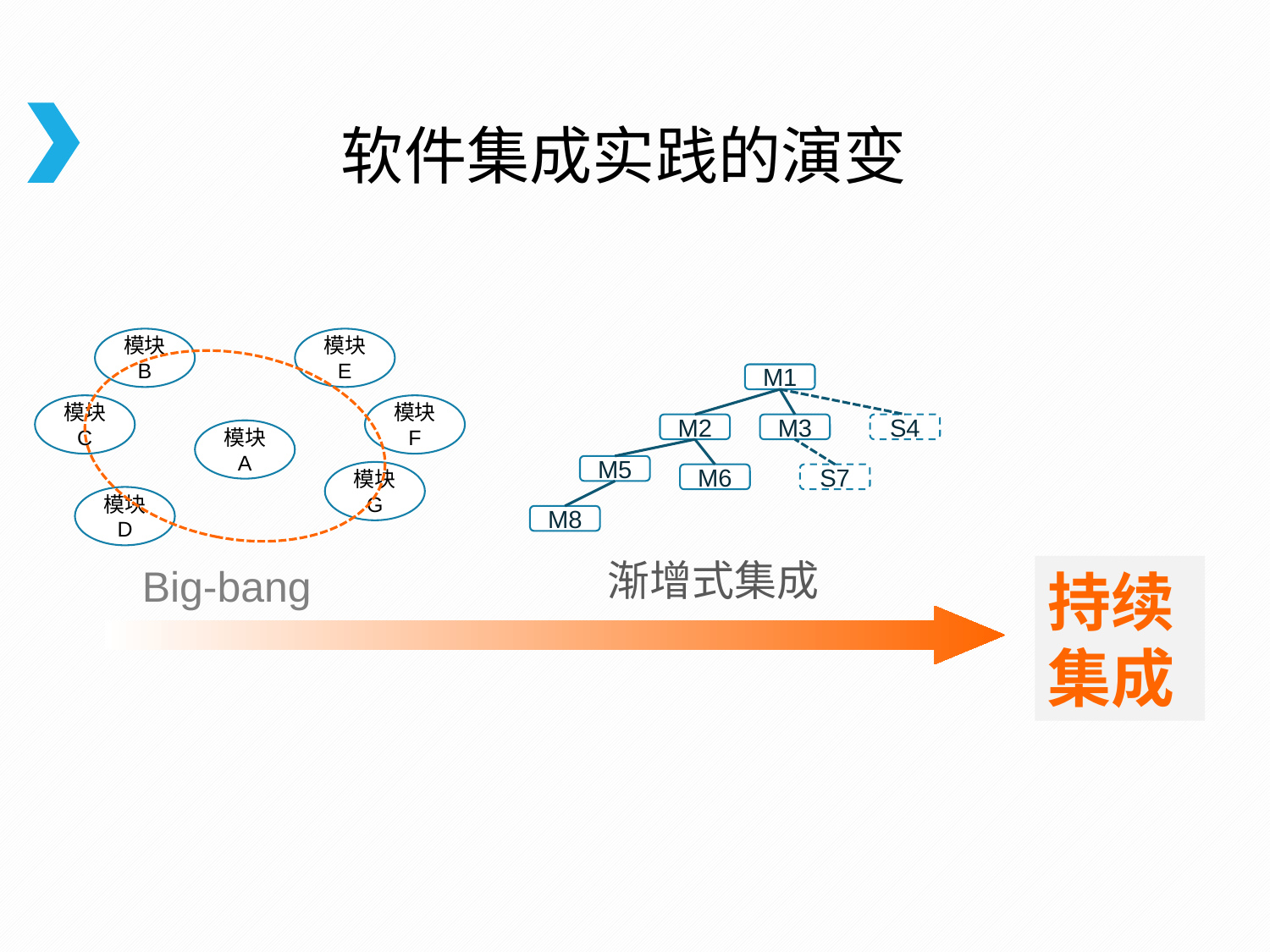

# 软件集成实践的演变

模块
B
模块
E
M1
模块
C
模块
F
M2
M3
S4
模块
A
M5
模块
G
M6
S7
模块
D
M8
渐增式集成
Big-bang
持续集成
？
32